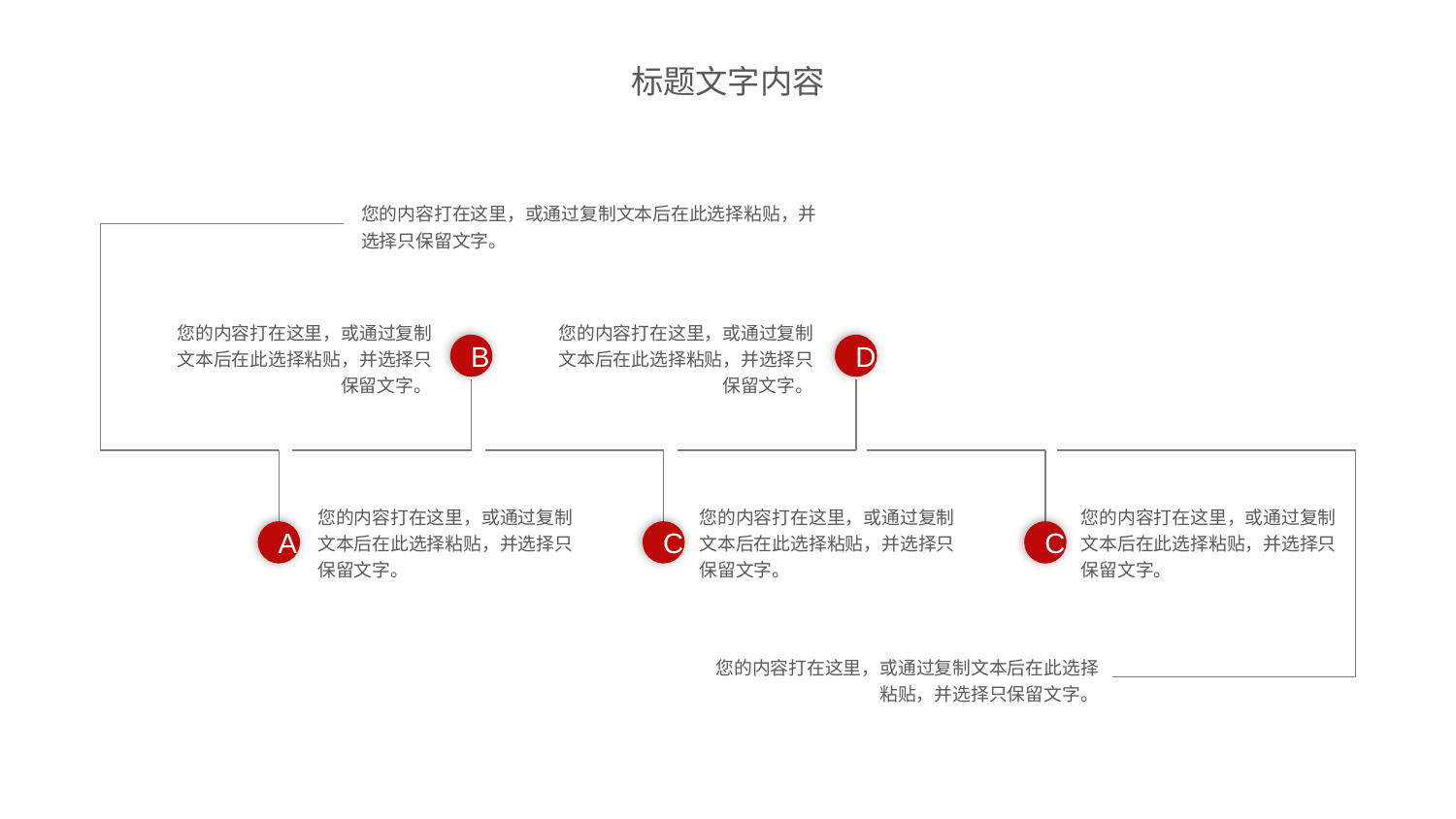

标题文字内容
您的内容打在这里，或通过复制文本后在此选择粘贴，并选择只保留文字。
您的内容打在这里，或通过复制文本后在此选择粘贴，并选择只保留文字。
您的内容打在这里，或通过复制文本后在此选择粘贴，并选择只保留文字。
B
D
您的内容打在这里，或通过复制文本后在此选择粘贴，并选择只保留文字。
您的内容打在这里，或通过复制文本后在此选择粘贴，并选择只保留文字。
您的内容打在这里，或通过复制文本后在此选择粘贴，并选择只保留文字。
A
C
C
您的内容打在这里，或通过复制文本后在此选择粘贴，并选择只保留文字。